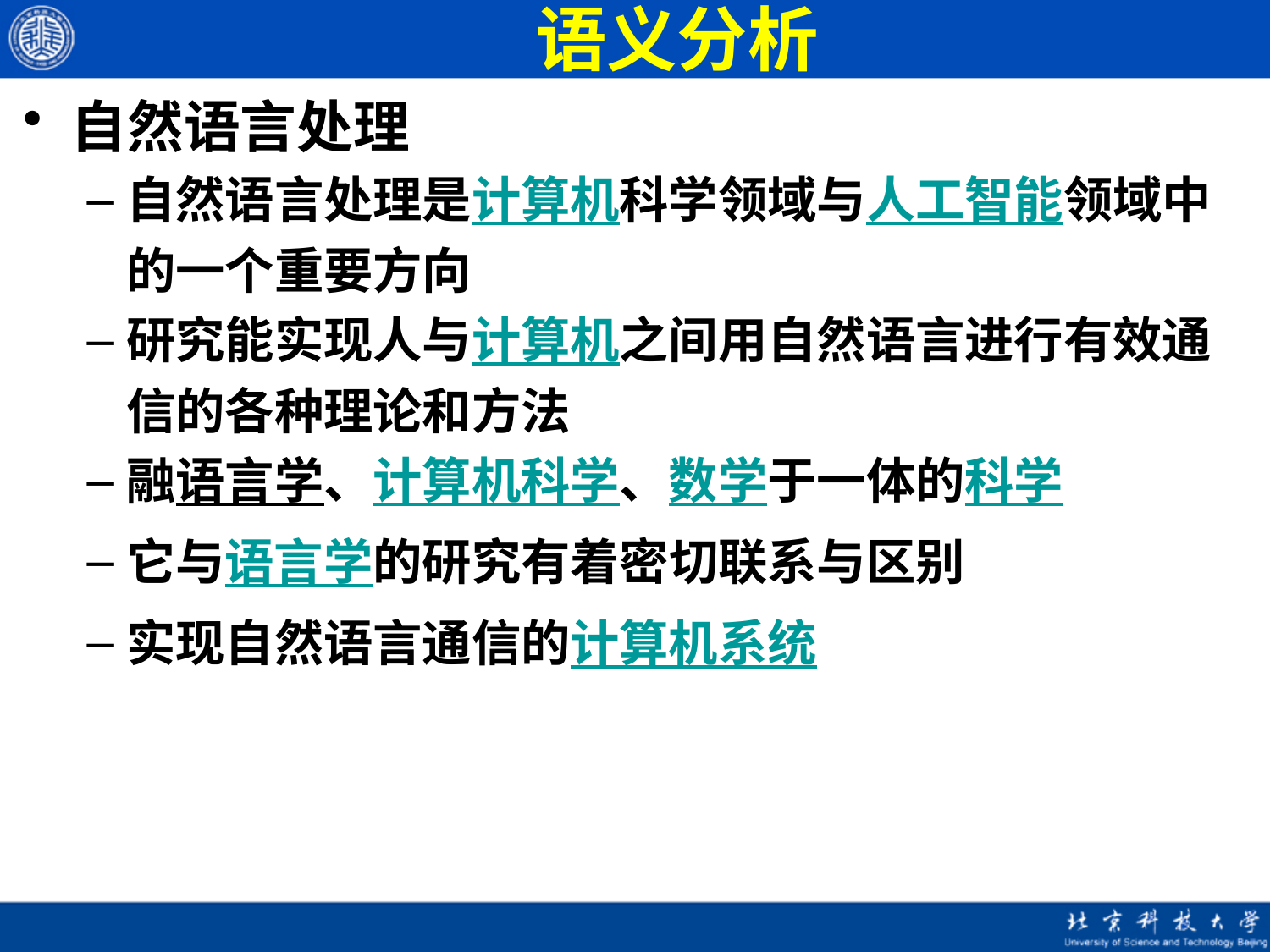

# 语义分析
自然语言处理
自然语言处理是计算机科学领域与人工智能领域中的一个重要方向
研究能实现人与计算机之间用自然语言进行有效通信的各种理论和方法
融语言学、计算机科学、数学于一体的科学
它与语言学的研究有着密切联系与区别
实现自然语言通信的计算机系统